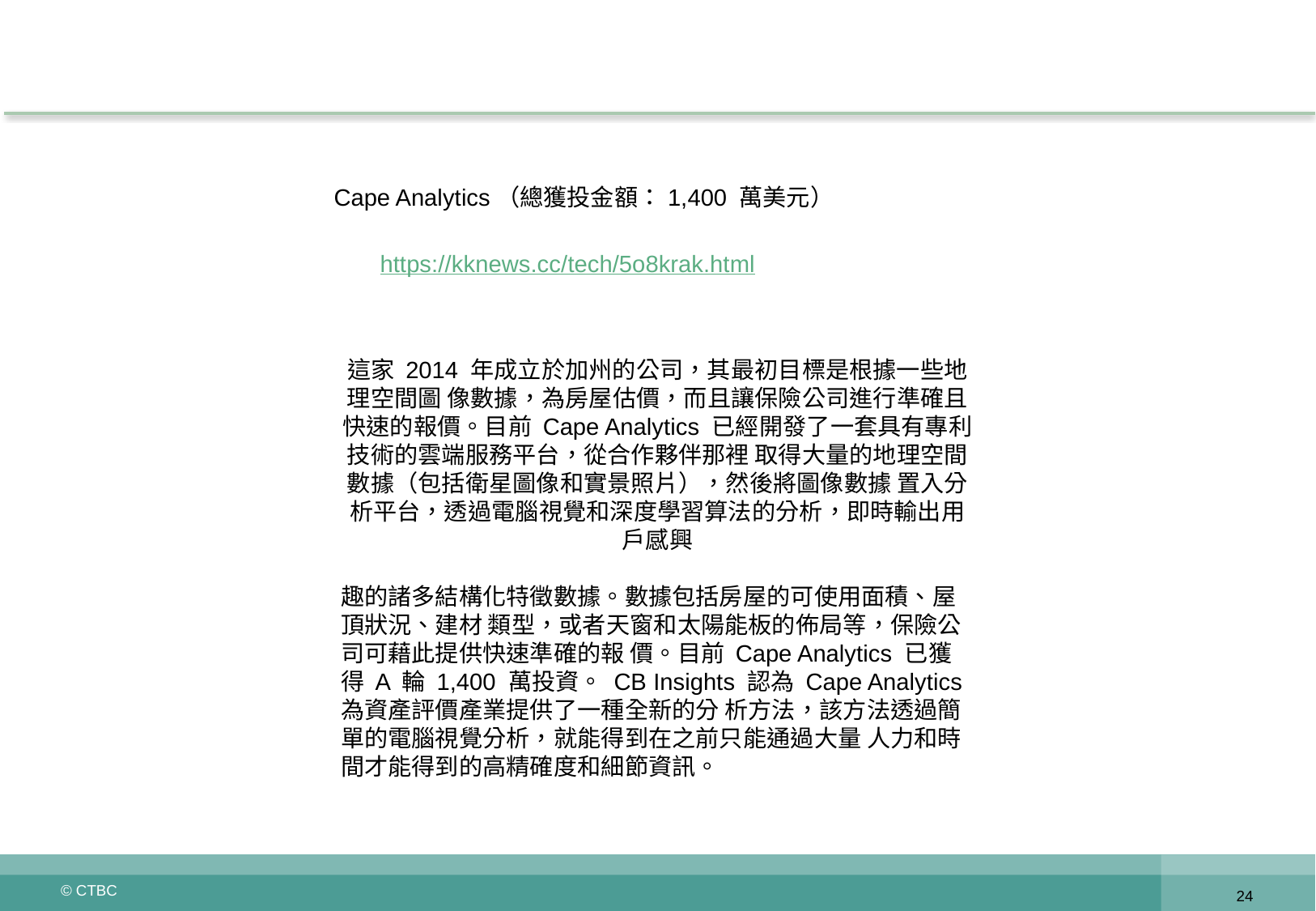

Cape Analytics（總獲投金額：1,400 萬美元）
https://kknews.cc/tech/5o8krak.html
這家 2014 年成立於加州的公司，其最初目標是根據一些地理空間圖 像數據，為房屋估價，而且讓保險公司進行準確且快速的報價。目前 Cape Analytics 已經開發了一套具有專利技術的雲端服務平台，從合作夥伴那裡 取得大量的地理空間數據（包括衛星圖像和實景照片），然後將圖像數據 置入分析平台，透過電腦視覺和深度學習算法的分析，即時輸出用戶感興

趣的諸多結構化特徵數據。數據包括房屋的可使用面積、屋頂狀況、建材 類型，或者天窗和太陽能板的佈局等，保險公司可藉此提供快速準確的報 價。目前 Cape Analytics 已獲得 A 輪 1,400 萬投資。 CB Insights 認為 Cape Analytics 為資產評價產業提供了一種全新的分 析方法，該方法透過簡單的電腦視覺分析，就能得到在之前只能通過大量 人力和時間才能得到的高精確度和細節資訊。